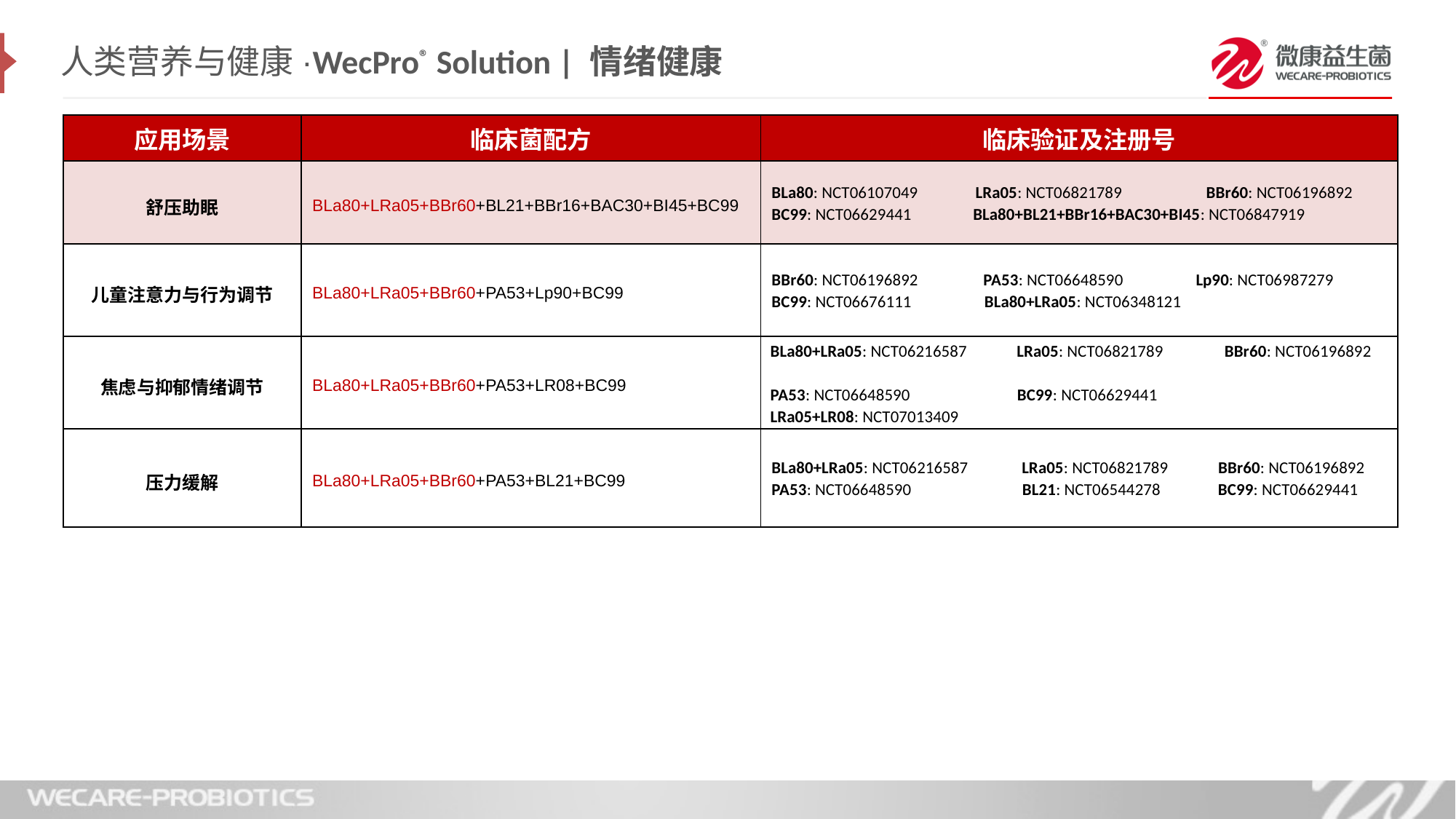

人类营养与健康·WecPro® Solution | 情绪健康
| 应用场景 | 临床菌配方 | 临床验证及注册号 |
| --- | --- | --- |
| 舒压助眠 | BLa80+LRa05+BBr60+BL21+BBr16+BAC30+BI45+BC99 | BLa80: NCT06107049 LRa05: NCT06821789 BBr60: NCT06196892 BC99: NCT06629441 BLa80+BL21+BBr16+BAC30+BI45: NCT06847919 |
| 儿童注意力与行为调节 | BLa80+LRa05+BBr60+PA53+Lp90+BC99 | BBr60: NCT06196892 PA53: NCT06648590 Lp90: NCT06987279 BC99: NCT06676111 BLa80+LRa05: NCT06348121 |
| 焦虑与抑郁情绪调节 | BLa80+LRa05+BBr60+PA53+LR08+BC99 | BLa80+LRa05: NCT06216587 LRa05: NCT06821789 BBr60: NCT06196892 PA53: NCT06648590 BC99: NCT06629441 LRa05+LR08: NCT07013409 |
| 压力缓解 | BLa80+LRa05+BBr60+PA53+BL21+BC99 | BLa80+LRa05: NCT06216587 LRa05: NCT06821789 BBr60: NCT06196892 PA53: NCT06648590 BL21: NCT06544278 BC99: NCT06629441 |